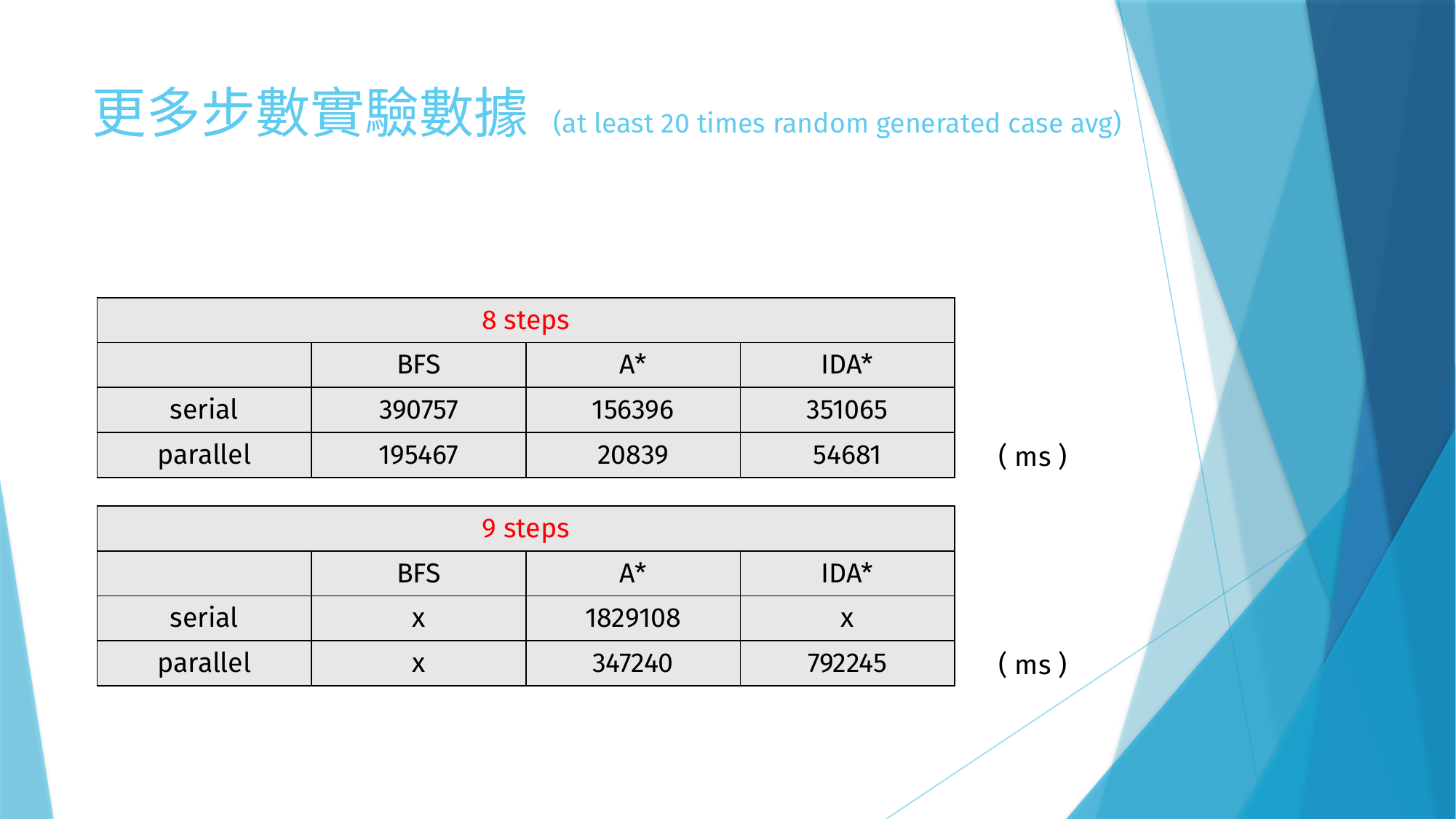

# 更多步數實驗數據 (at least 20 times random generated case avg)
| 8 steps |  |  |  |
| --- | --- | --- | --- |
|  | BFS | A\* | IDA\* |
| serial | 390757 | 156396 | 351065 |
| parallel | 195467 | 20839 | 54681 |
( ms )
| 9 steps |  |  |  |
| --- | --- | --- | --- |
|  | BFS | A\* | IDA\* |
| serial | x | 1829108 | x |
| parallel | x | 347240 | 792245 |
( ms )